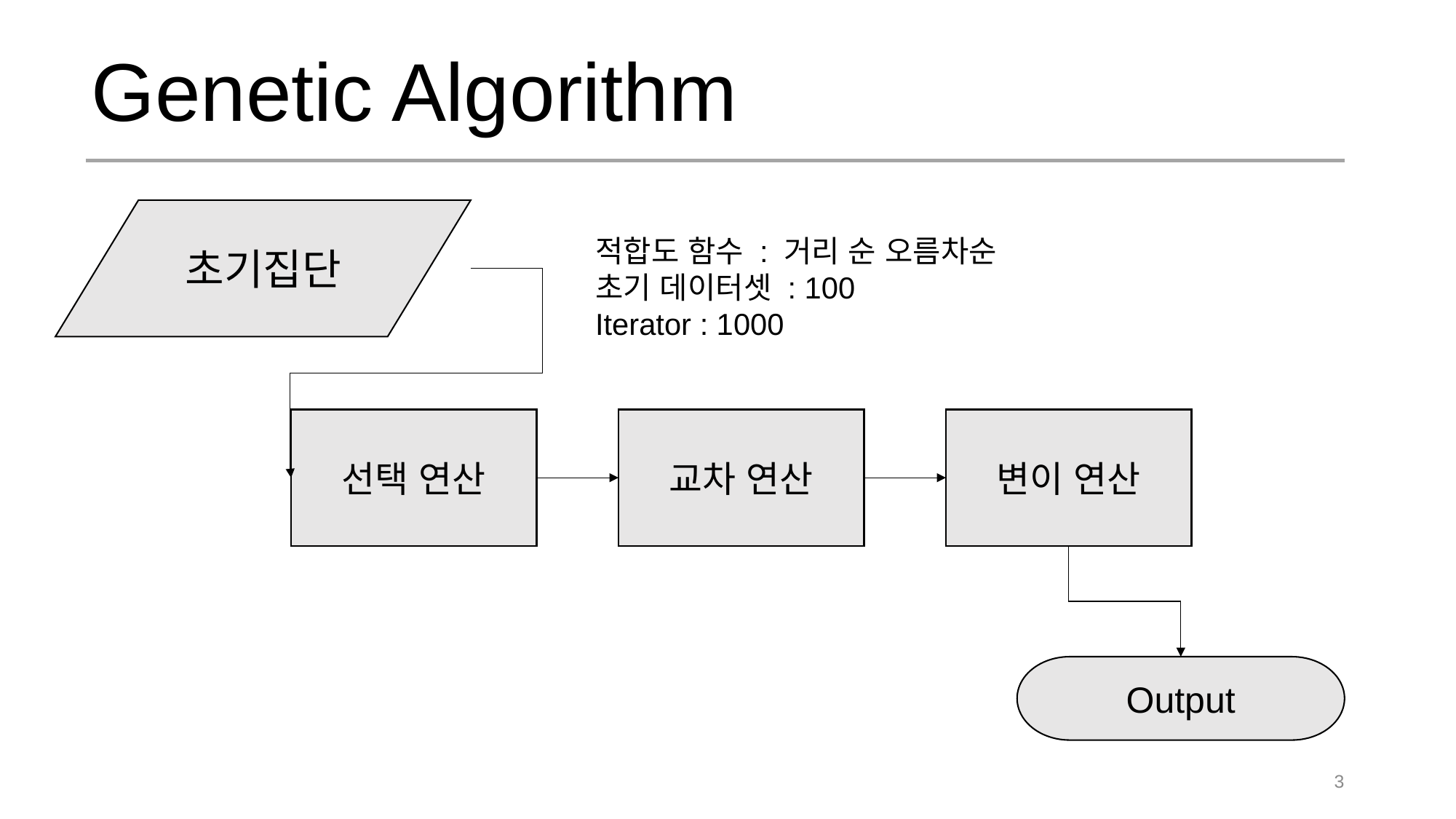

Genetic Algorithm
초기집단
적합도 함수 : 거리 순 오름차순
초기 데이터셋 : 100
Iterator : 1000
선택 연산
교차 연산
변이 연산
Output
3